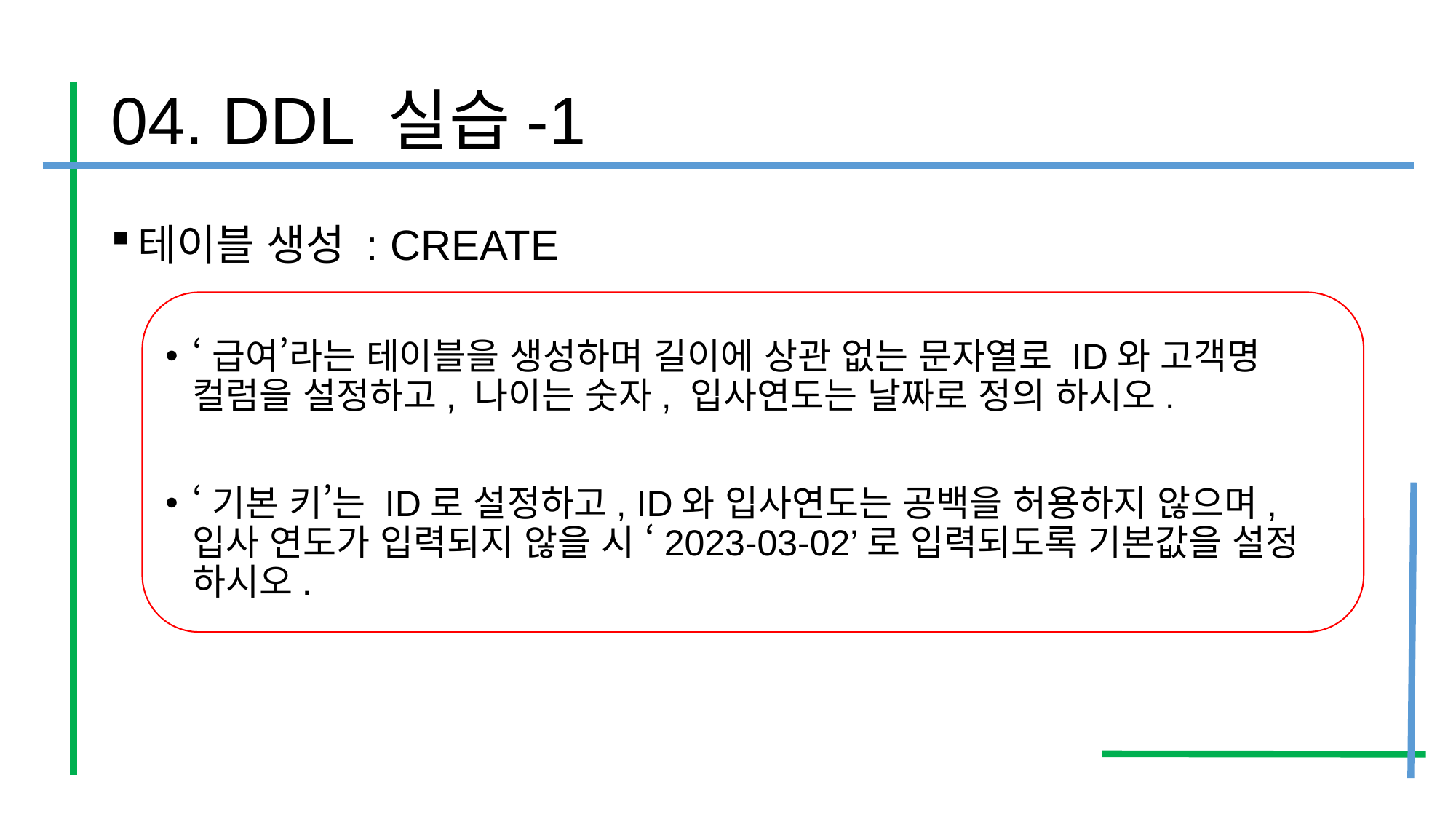

# 04. DDL 실습-1
테이블 생성 : CREATE

‘급여’라는 테이블을 생성하며 길이에 상관 없는 문자열로 ID와 고객명 컬럼을 설정하고, 나이는 숫자, 입사연도는 날짜로 정의 하시오.

‘기본 키’는 ID로 설정하고, ID와 입사연도는 공백을 허용하지 않으며, 입사 연도가 입력되지 않을 시 ‘2023-03-02’로 입력되도록 기본값을 설정 하시오.